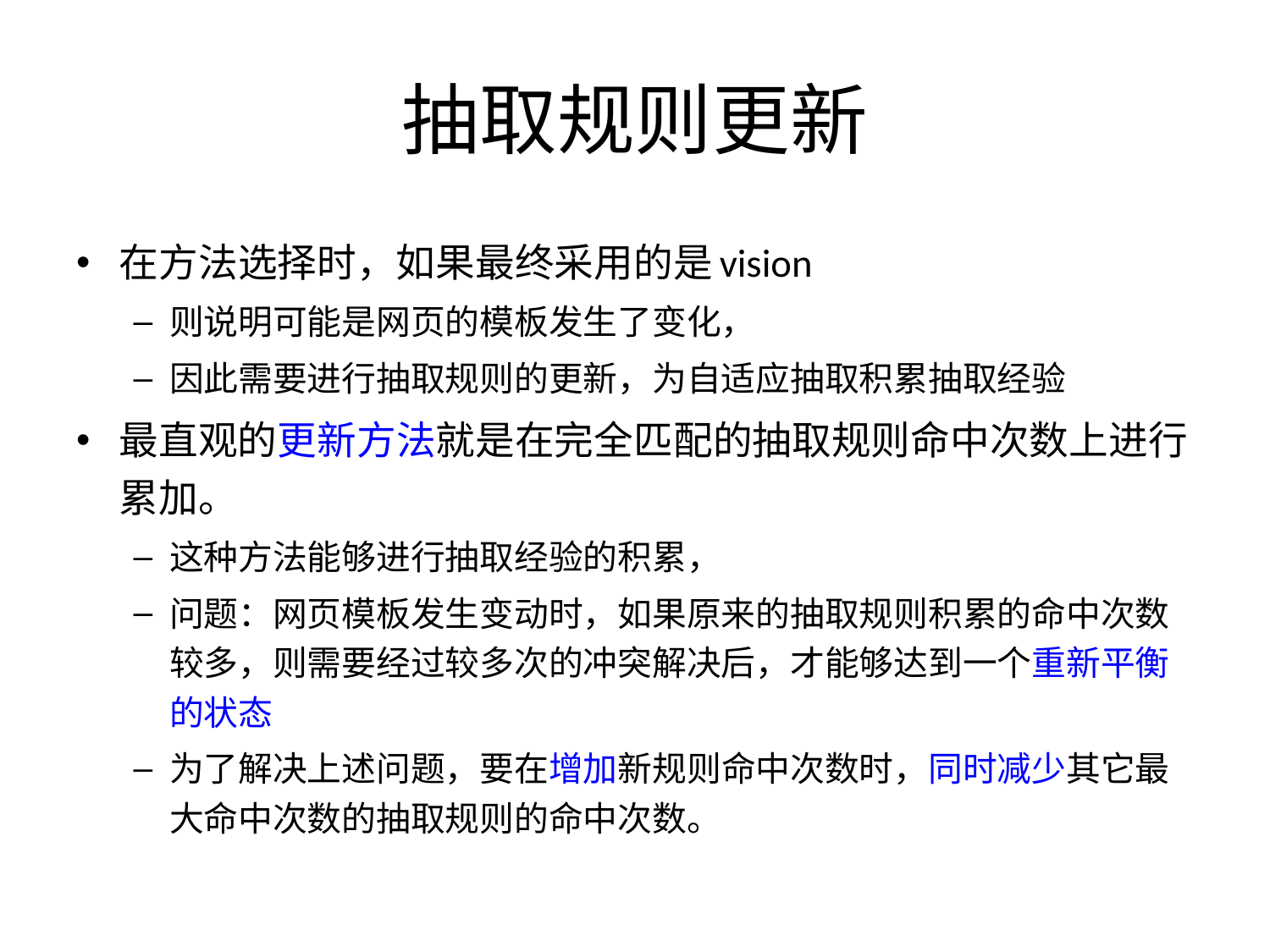

# 抽取规则更新
在方法选择时，如果最终采用的是vision
则说明可能是网页的模板发生了变化，
因此需要进行抽取规则的更新，为自适应抽取积累抽取经验
最直观的更新方法就是在完全匹配的抽取规则命中次数上进行累加。
这种方法能够进行抽取经验的积累，
问题：网页模板发生变动时，如果原来的抽取规则积累的命中次数较多，则需要经过较多次的冲突解决后，才能够达到一个重新平衡的状态
为了解决上述问题，要在增加新规则命中次数时，同时减少其它最大命中次数的抽取规则的命中次数。